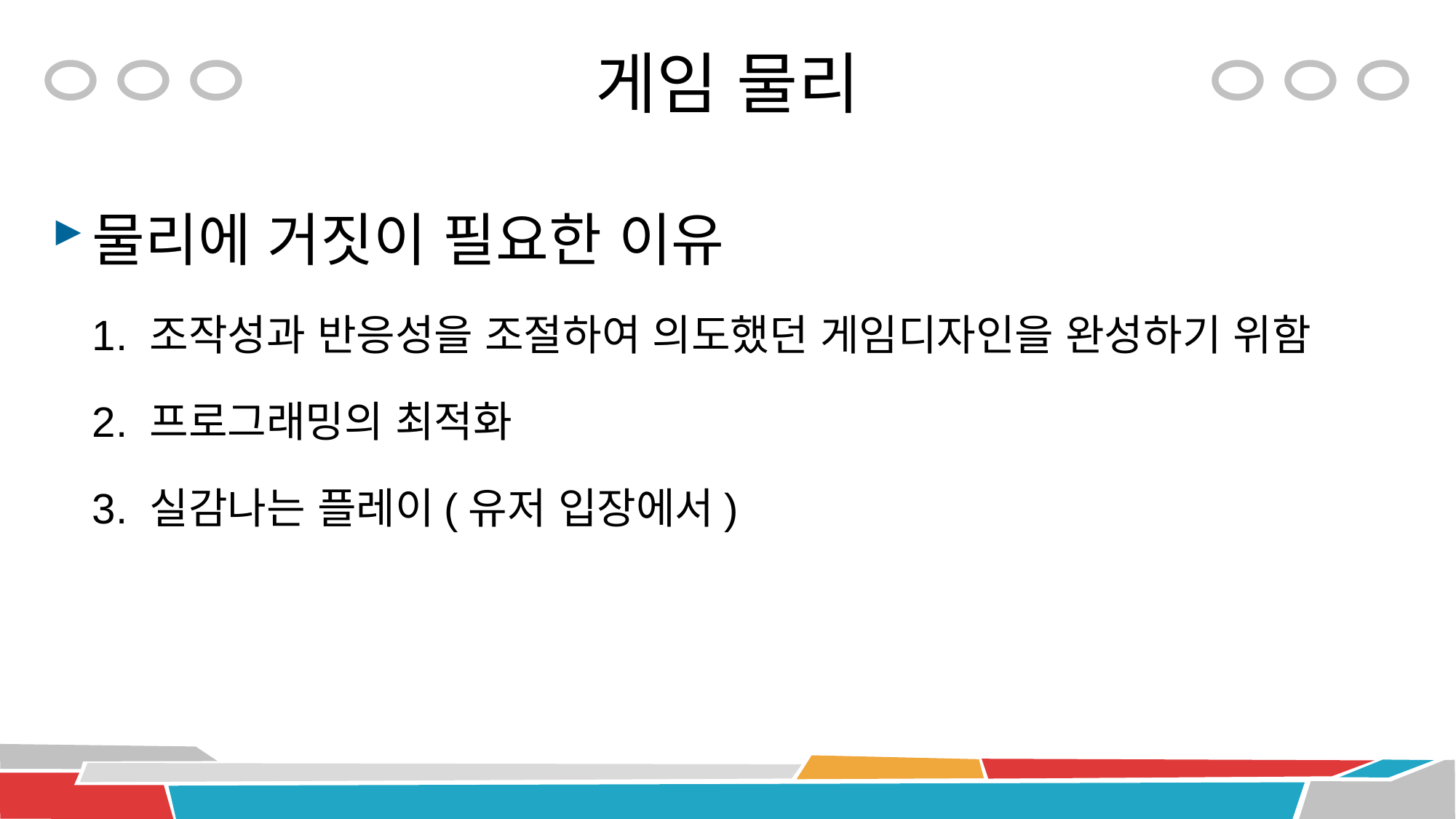

# 게임 물리
물리에 거짓이 필요한 이유
1. 조작성과 반응성을 조절하여 의도했던 게임디자인을 완성하기 위함
2. 프로그래밍의 최적화
3. 실감나는 플레이(유저 입장에서)